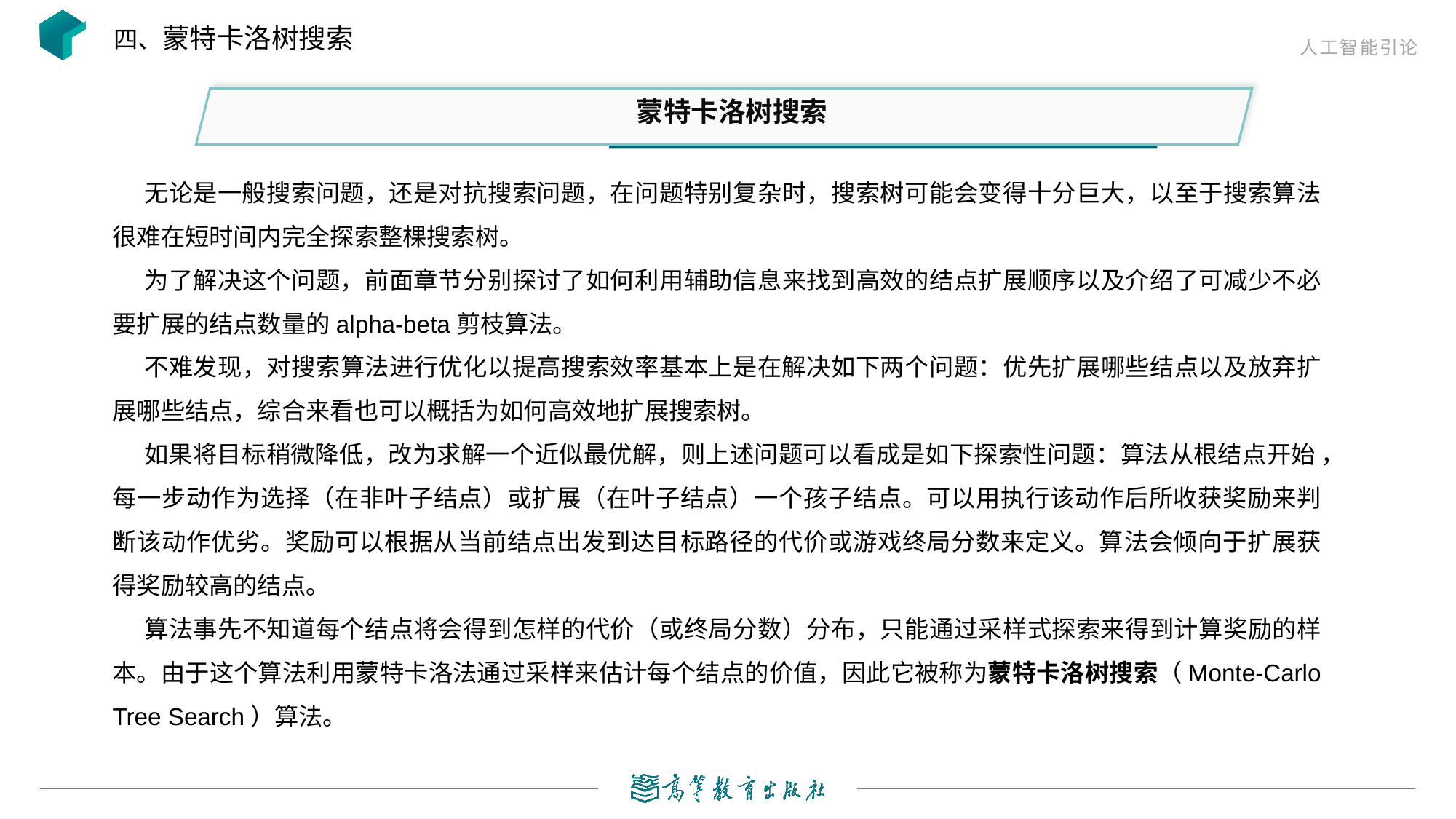

四、蒙特卡洛树搜索

蒙特卡洛树搜索

无论是一般搜索问题，还是对抗搜索问题，在问题特别复杂时，搜索树可能会变得十分巨大，以至于搜索算法很难在短时间内完全探索整棵搜索树。
为了解决这个问题，前面章节分别探讨了如何利用辅助信息来找到高效的结点扩展顺序以及介绍了可减少不必要扩展的结点数量的alpha-beta剪枝算法。
不难发现，对搜索算法进行优化以提高搜索效率基本上是在解决如下两个问题：优先扩展哪些结点以及放弃扩展哪些结点，综合来看也可以概括为如何高效地扩展搜索树。
如果将目标稍微降低，改为求解一个近似最优解，则上述问题可以看成是如下探索性问题：算法从根结点开始 ，每一步动作为选择（在非叶子结点）或扩展（在叶子结点）一个孩子结点。可以用执行该动作后所收获奖励来判断该动作优劣。奖励可以根据从当前结点出发到达目标路径的代价或游戏终局分数来定义。算法会倾向于扩展获得奖励较高的结点。
算法事先不知道每个结点将会得到怎样的代价（或终局分数）分布，只能通过采样式探索来得到计算奖励的样本。由于这个算法利用蒙特卡洛法通过采样来估计每个结点的价值，因此它被称为蒙特卡洛树搜索（Monte-Carlo Tree Search）算法。